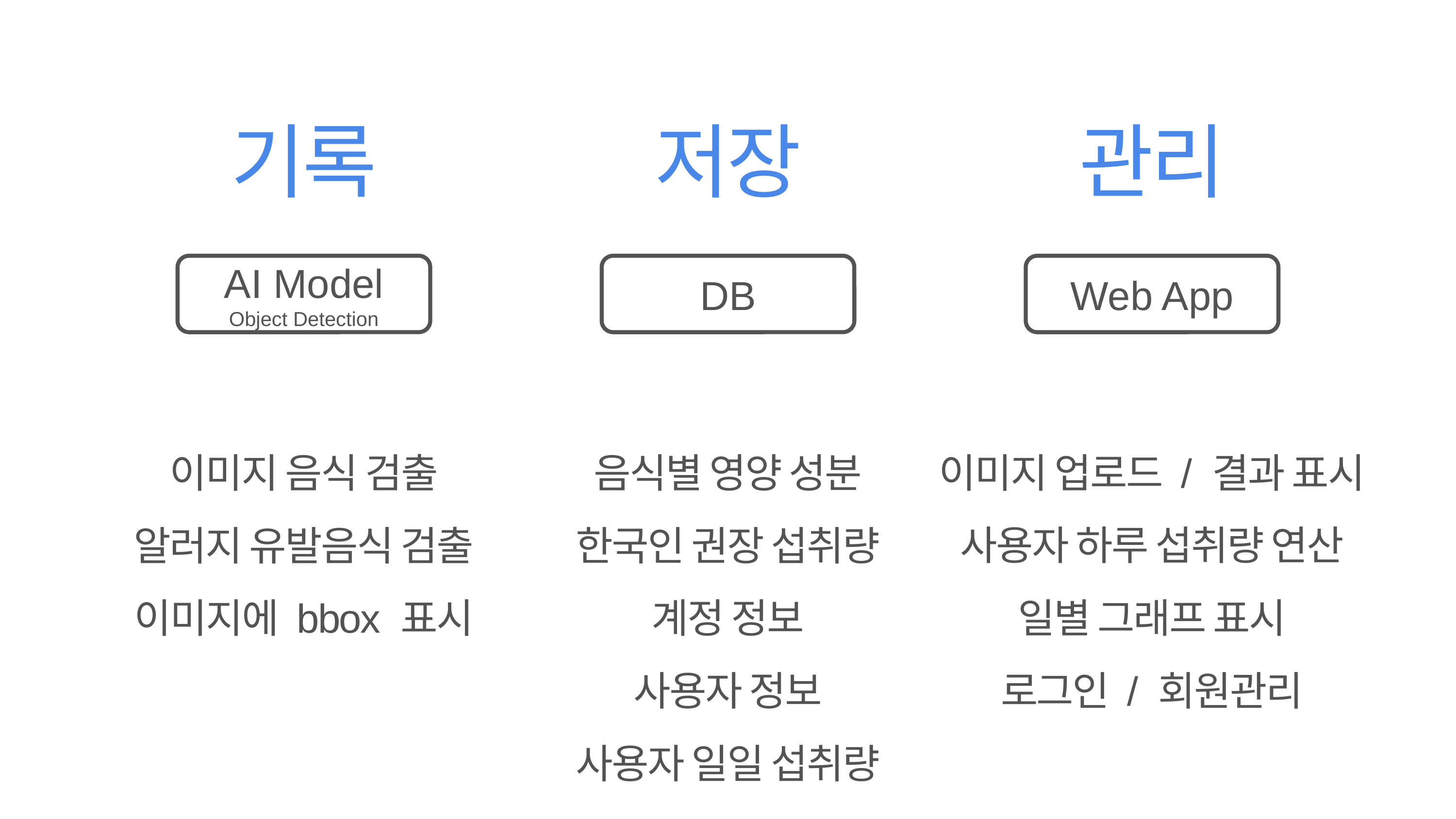

기록
저장
관리
AI Model
Object Detection
DB
Web App
이미지 음식 검출
알러지 유발음식 검출
이미지에 bbox 표시
음식별 영양 성분
한국인 권장 섭취량
계정 정보
사용자 정보
사용자 일일 섭취량
이미지 업로드 / 결과 표시
사용자 하루 섭취량 연산
일별 그래프 표시
로그인 / 회원관리